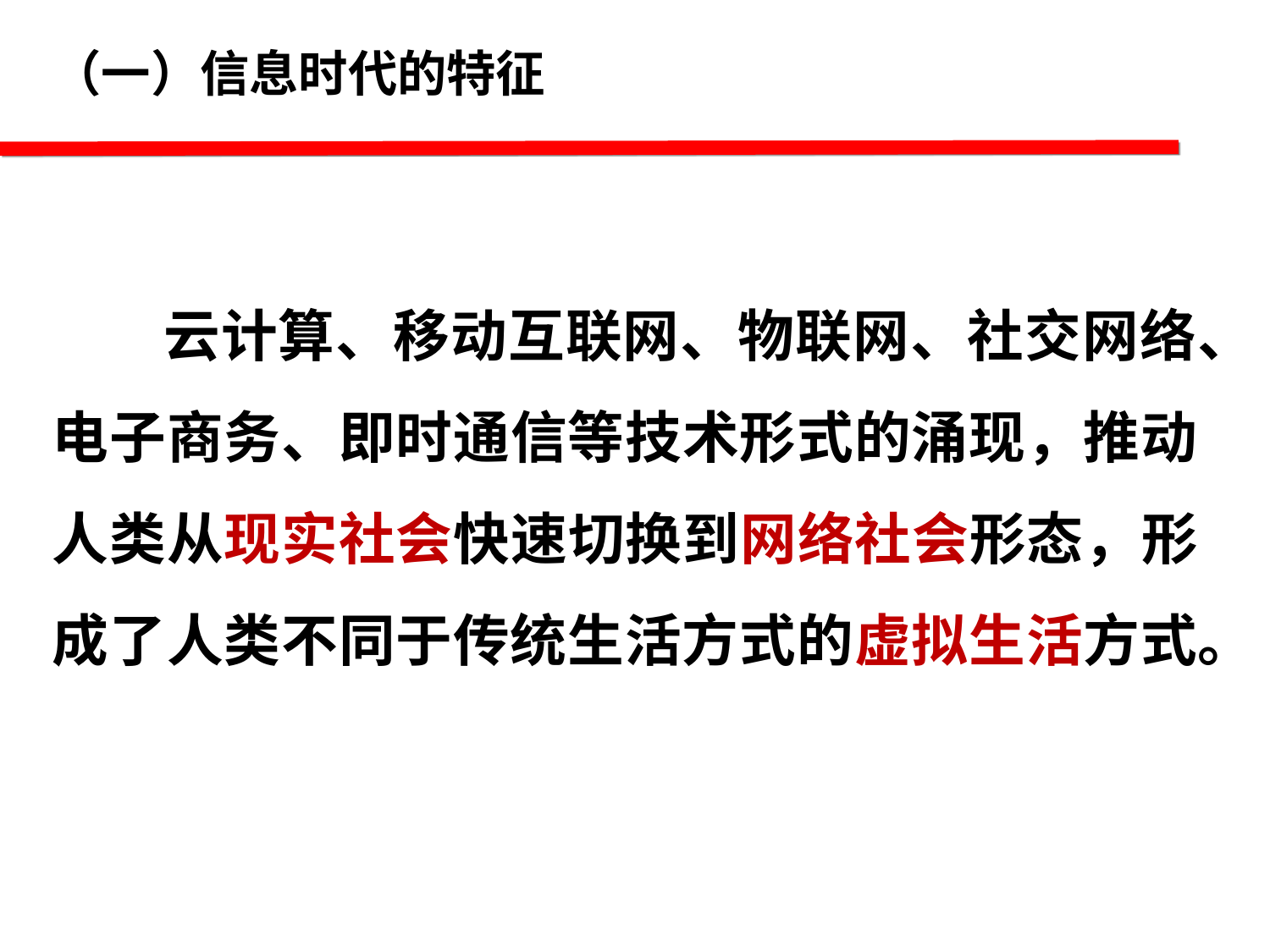

（一）信息时代的特征
       云计算、移动互联网、物联网、社交网络、电子商务、即时通信等技术形式的涌现，推动人类从现实社会快速切换到网络社会形态，形成了人类不同于传统生活方式的虚拟生活方式。